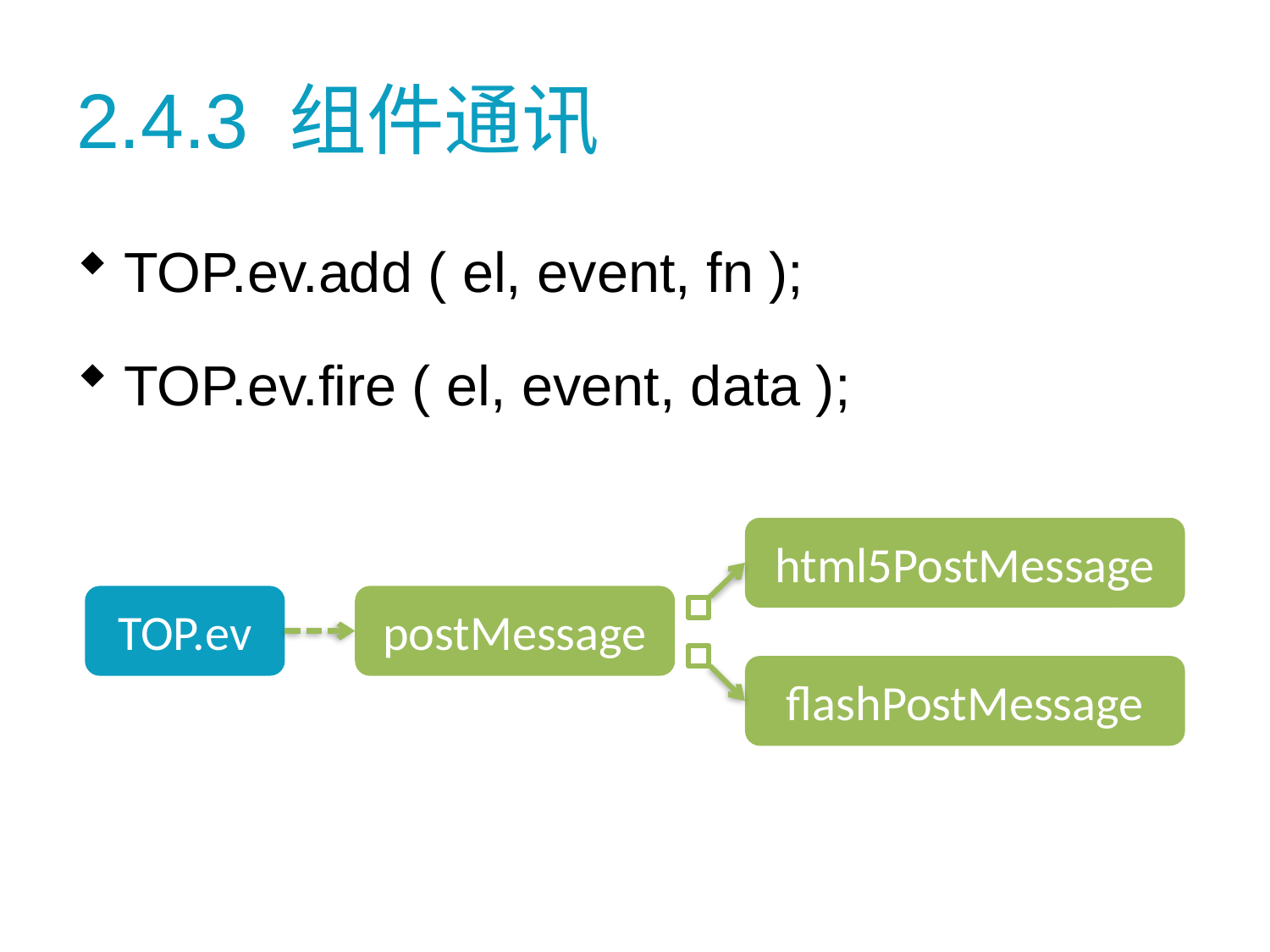

# 2.4.3 组件通讯
TOP.ev.add ( el, event, fn );
TOP.ev.fire ( el, event, data );

html5PostMessage
TOP.ev
postMessage

flashPostMessage